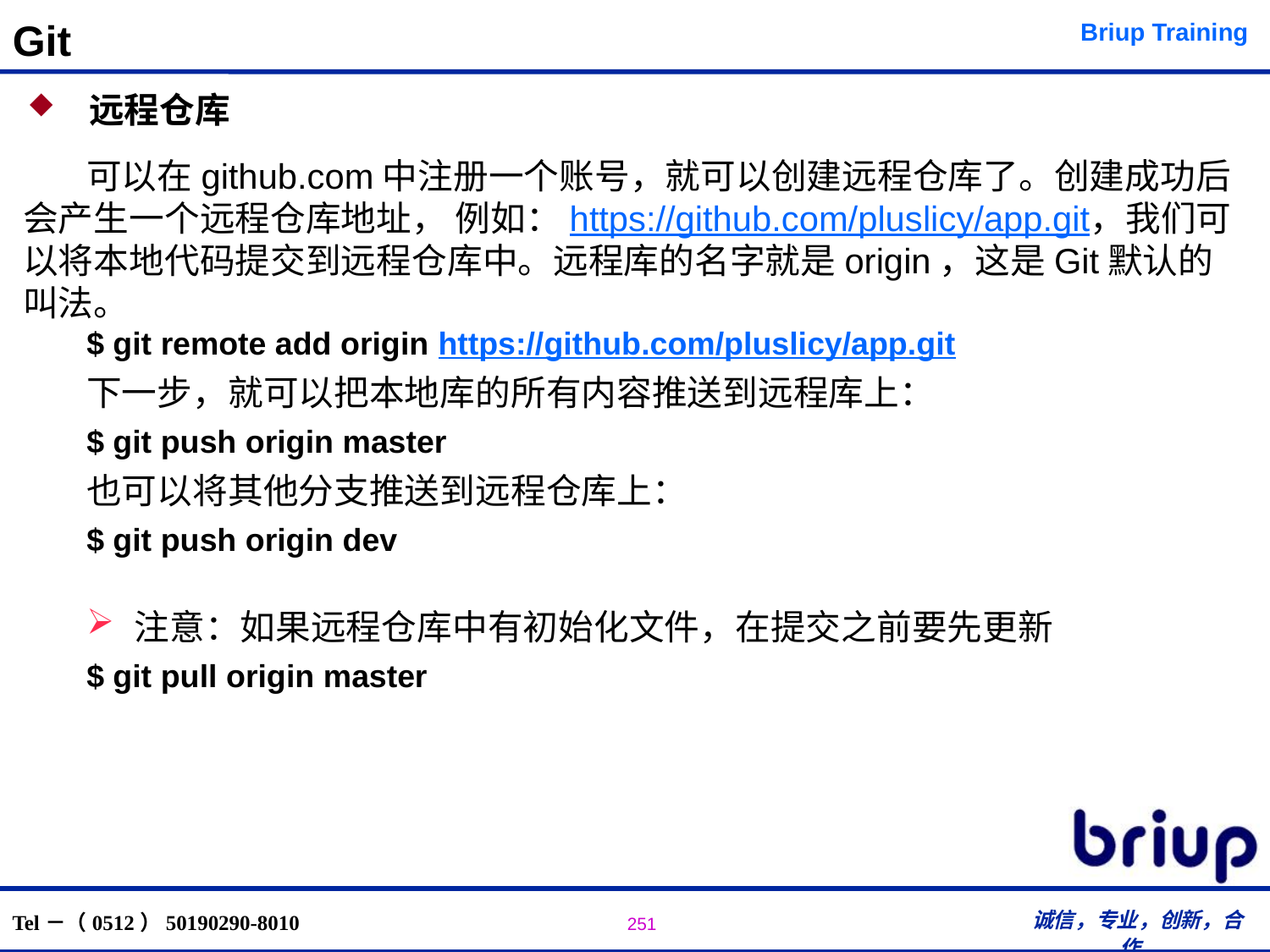

# Git
 远程仓库
可以在github.com中注册一个账号，就可以创建远程仓库了。创建成功后会产生一个远程仓库地址， 例如：https://github.com/pluslicy/app.git，我们可以将本地代码提交到远程仓库中。远程库的名字就是origin，这是Git默认的叫法。
$ git remote add origin https://github.com/pluslicy/app.git
下一步，就可以把本地库的所有内容推送到远程库上：
$ git push origin master
也可以将其他分支推送到远程仓库上：
$ git push origin dev

注意：如果远程仓库中有初始化文件，在提交之前要先更新
$ git pull origin master